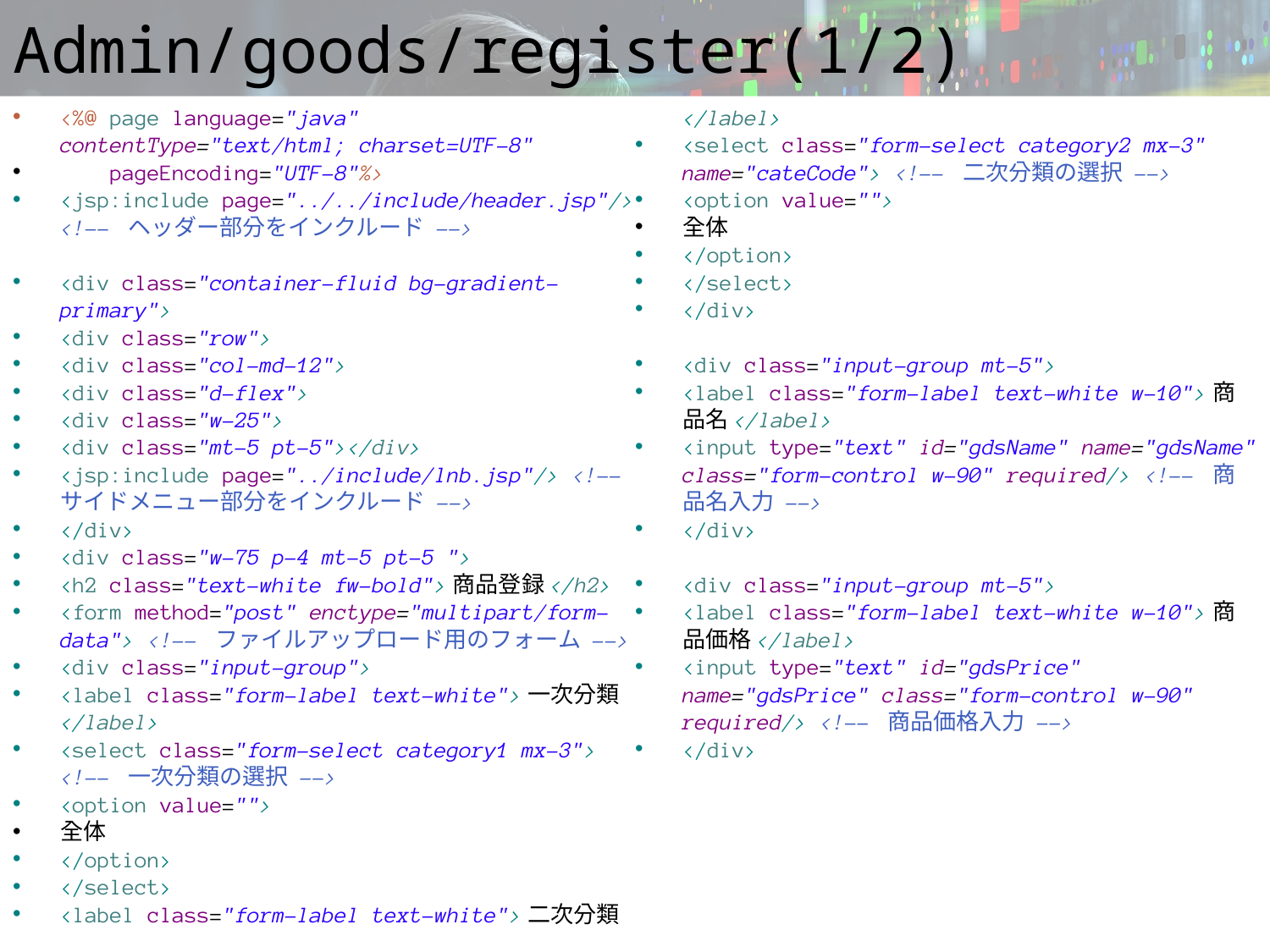

# Admin/goods/register(1/2)
<%@ page language="java" contentType="text/html; charset=UTF-8"
    pageEncoding="UTF-8"%>
<jsp:include page="../../include/header.jsp"/> <!-- ヘッダー部分をインクルード -->

<div class="container-fluid bg-gradient-primary">
<div class="row">
<div class="col-md-12">
<div class="d-flex">
<div class="w-25">
<div class="mt-5 pt-5"></div>
<jsp:include page="../include/lnb.jsp"/> <!-- サイドメニュー部分をインクルード -->
</div>
<div class="w-75 p-4 mt-5 pt-5 ">
<h2 class="text-white fw-bold">商品登録</h2>
<form method="post" enctype="multipart/form-data"> <!-- ファイルアップロード用のフォーム -->
<div class="input-group">
<label class="form-label text-white">一次分類</label>
<select class="form-select category1 mx-3"> <!-- 一次分類の選択 -->
<option value="">
全体
</option>
</select>
<label class="form-label text-white">二次分類</label>
<select class="form-select category2 mx-3" name="cateCode"> <!-- 二次分類の選択 -->
<option value="">
全体
</option>
</select>
</div>

<div class="input-group mt-5">
<label class="form-label text-white w-10">商品名</label>
<input type="text" id="gdsName" name="gdsName" class="form-control w-90" required/> <!-- 商品名入力 -->
</div>

<div class="input-group mt-5">
<label class="form-label text-white w-10">商品価格</label>
<input type="text" id="gdsPrice" name="gdsPrice" class="form-control w-90" required/> <!-- 商品価格入力 -->
</div>